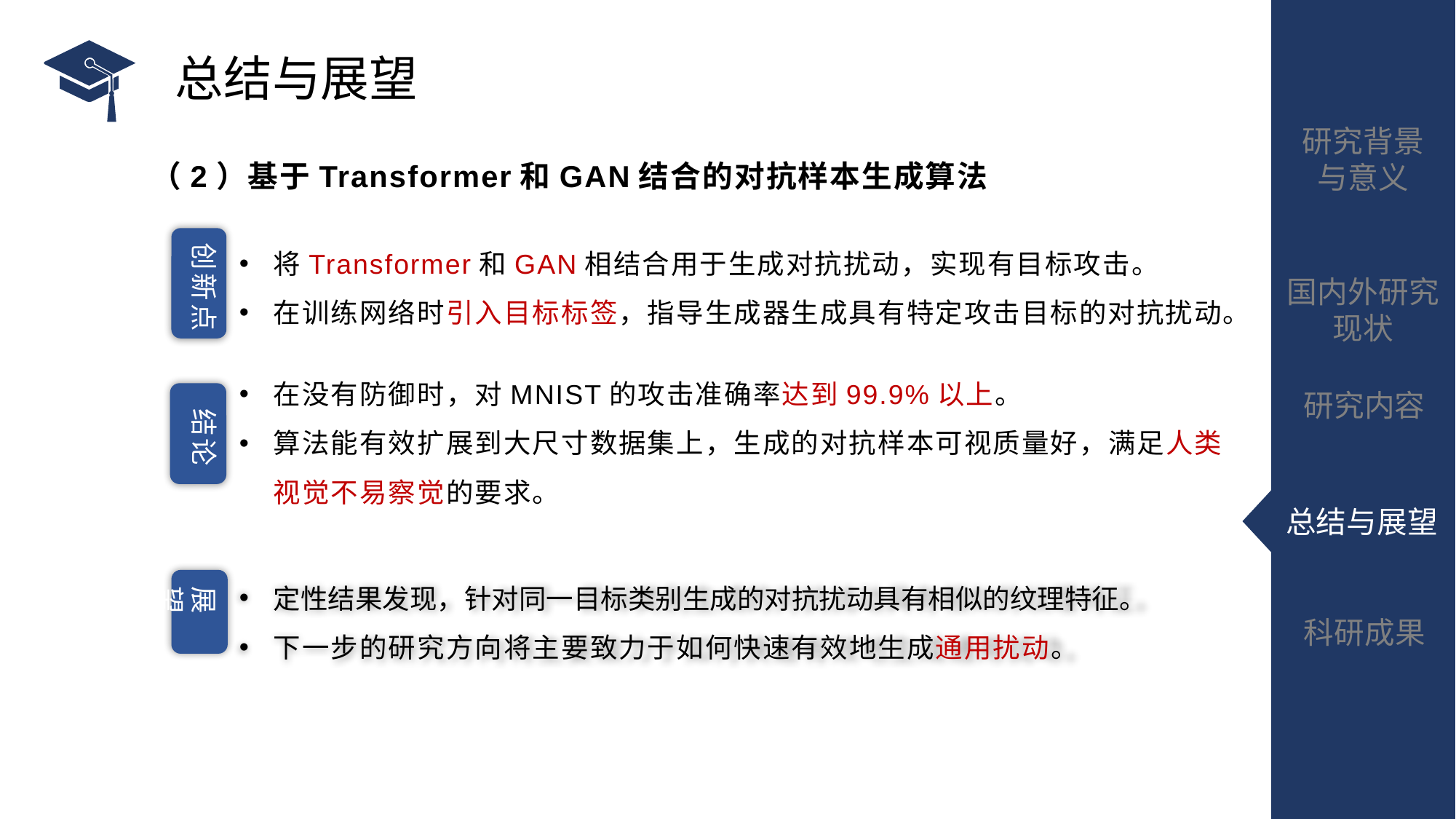

# 总结与展望
（2）基于Transformer和GAN结合的对抗样本生成算法
将Transformer和GAN相结合用于生成对抗扰动，实现有目标攻击。
在训练网络时引入目标标签，指导生成器生成具有特定攻击目标的对抗扰动。

创新点
在没有防御时，对MNIST的攻击准确率达到99.9%以上。
算法能有效扩展到大尺寸数据集上，生成的对抗样本可视质量好，满足人类视觉不易察觉的要求。

结论
定性结果发现，针对同一目标类别生成的对抗扰动具有相似的纹理特征。
下一步的研究方向将主要致力于如何快速有效地生成通用扰动。

展望